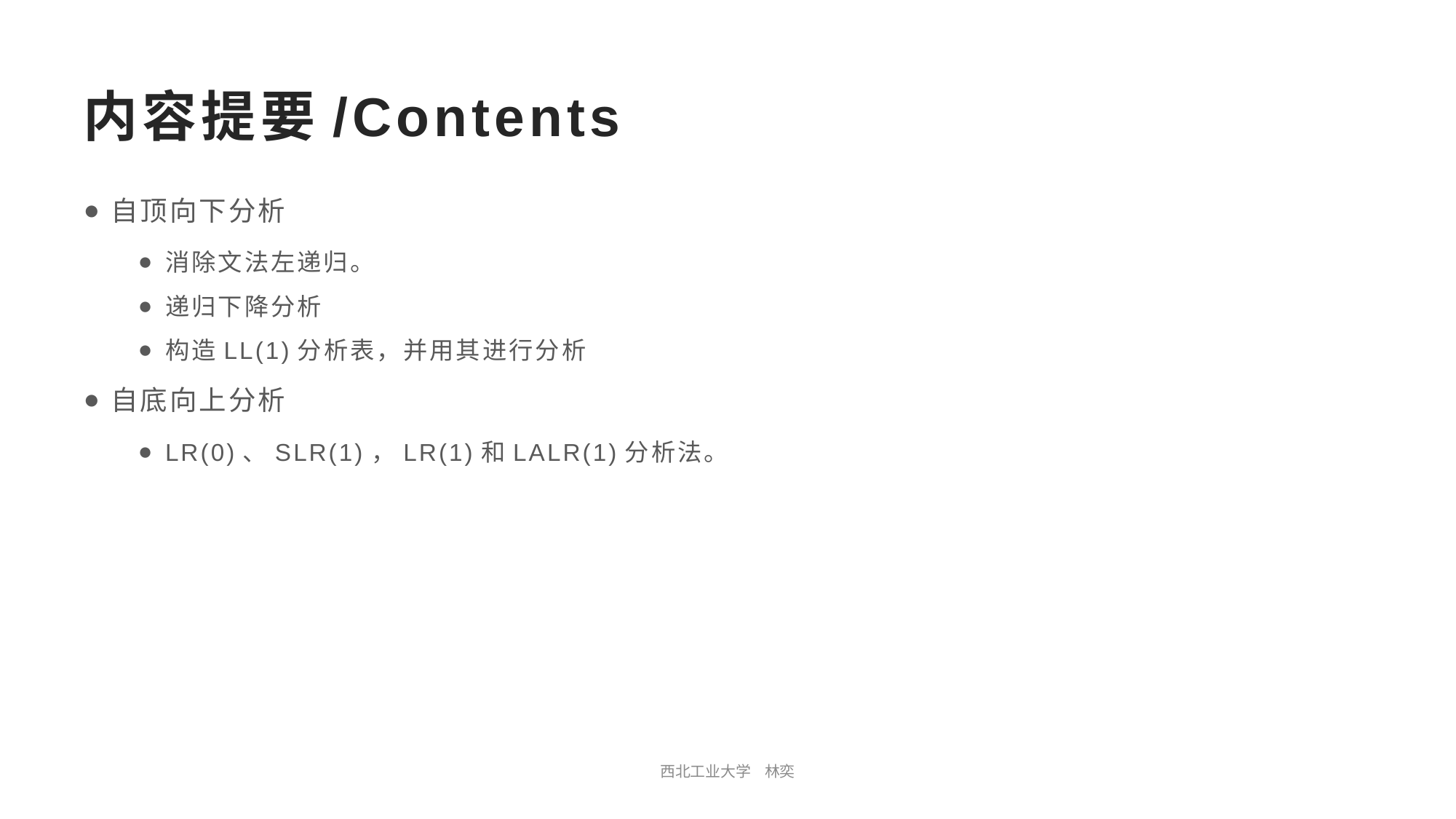

# 内容提要/Contents
自顶向下分析
消除文法左递归。
递归下降分析
构造LL(1)分析表，并用其进行分析
自底向上分析
LR(0)、SLR(1)，LR(1)和LALR(1)分析法。

西北工业大学    林奕
2